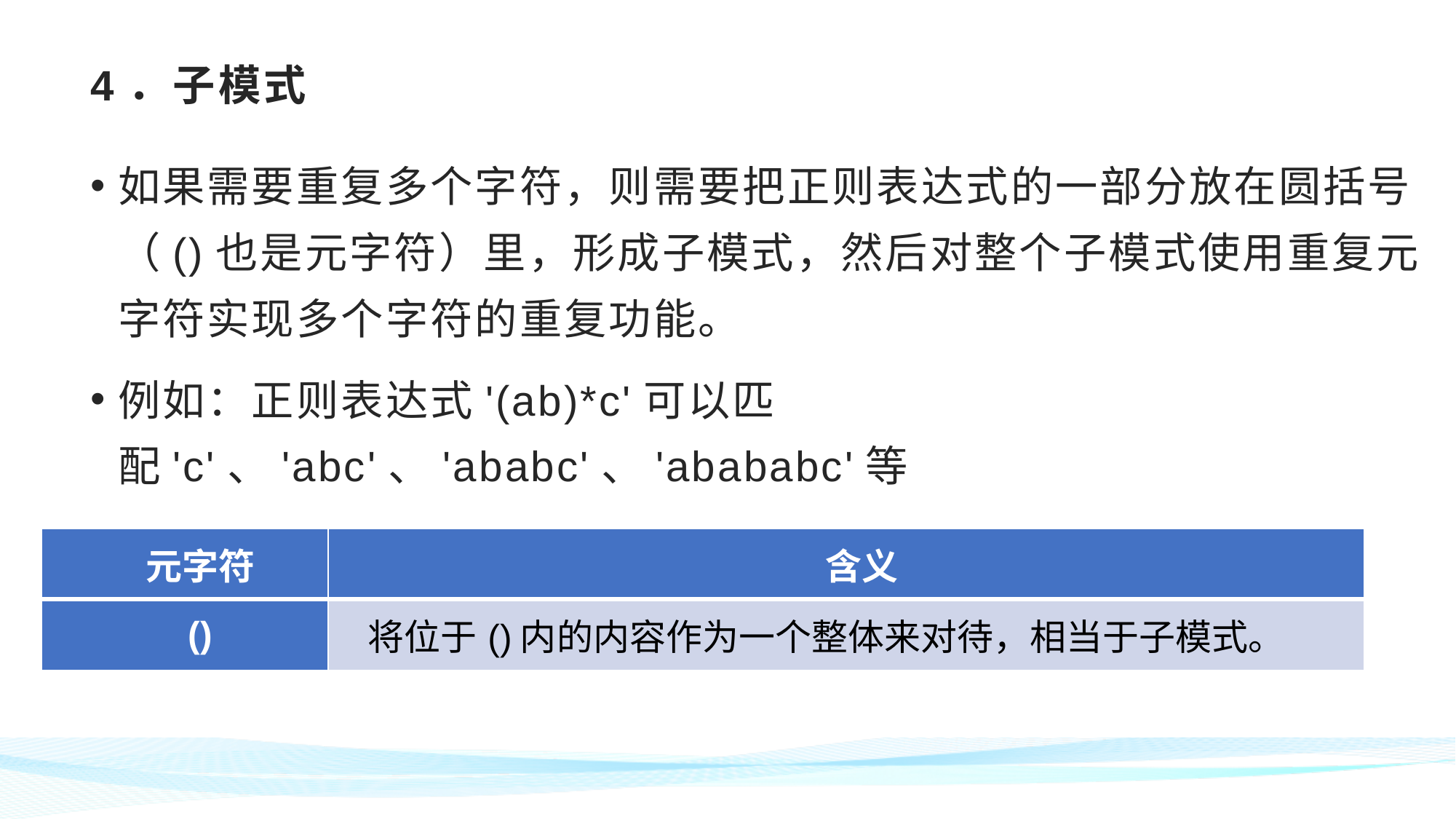

# 4．子模式
如果需要重复多个字符，则需要把正则表达式的一部分放在圆括号（()也是元字符）里，形成子模式，然后对整个子模式使用重复元字符实现多个字符的重复功能。
例如：正则表达式'(ab)*c'可以匹配'c'、'abc'、'ababc'、'abababc'等
| 元字符 | 含义 |
| --- | --- |
| () | 将位于()内的内容作为一个整体来对待，相当于子模式。 |